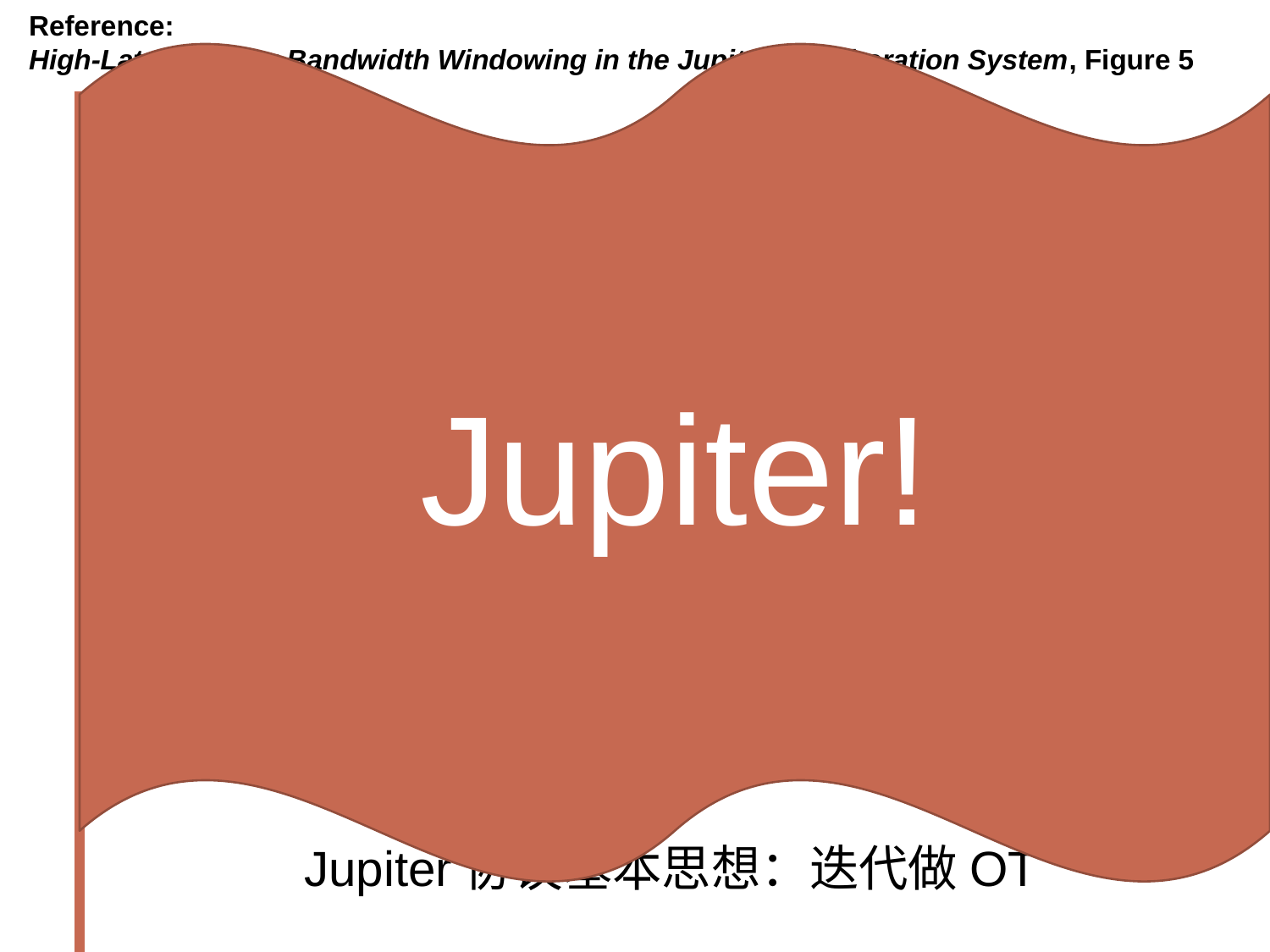

{S2’,C’’}=OT(S2,C’)
S2’=INS 6 T
C’’=NO OP
{S1’,C’}=OT(S1,C)
S’=NO OP
C’=NO OP
Reference:
High-Latency, Low-Bandwidth Windowing in the Jupiter Collaboration System, Figure 5
Jupiter!
# Jupiter简介
PLAN
0,0
S1
C
PLANE
1,0
0,1
PLANE
S2
S1’
C’
PLANET
1,1
0,2
PLANE
C’’
S2’
1,2
PLANET
Jupiter协议基本思想：迭代做OT